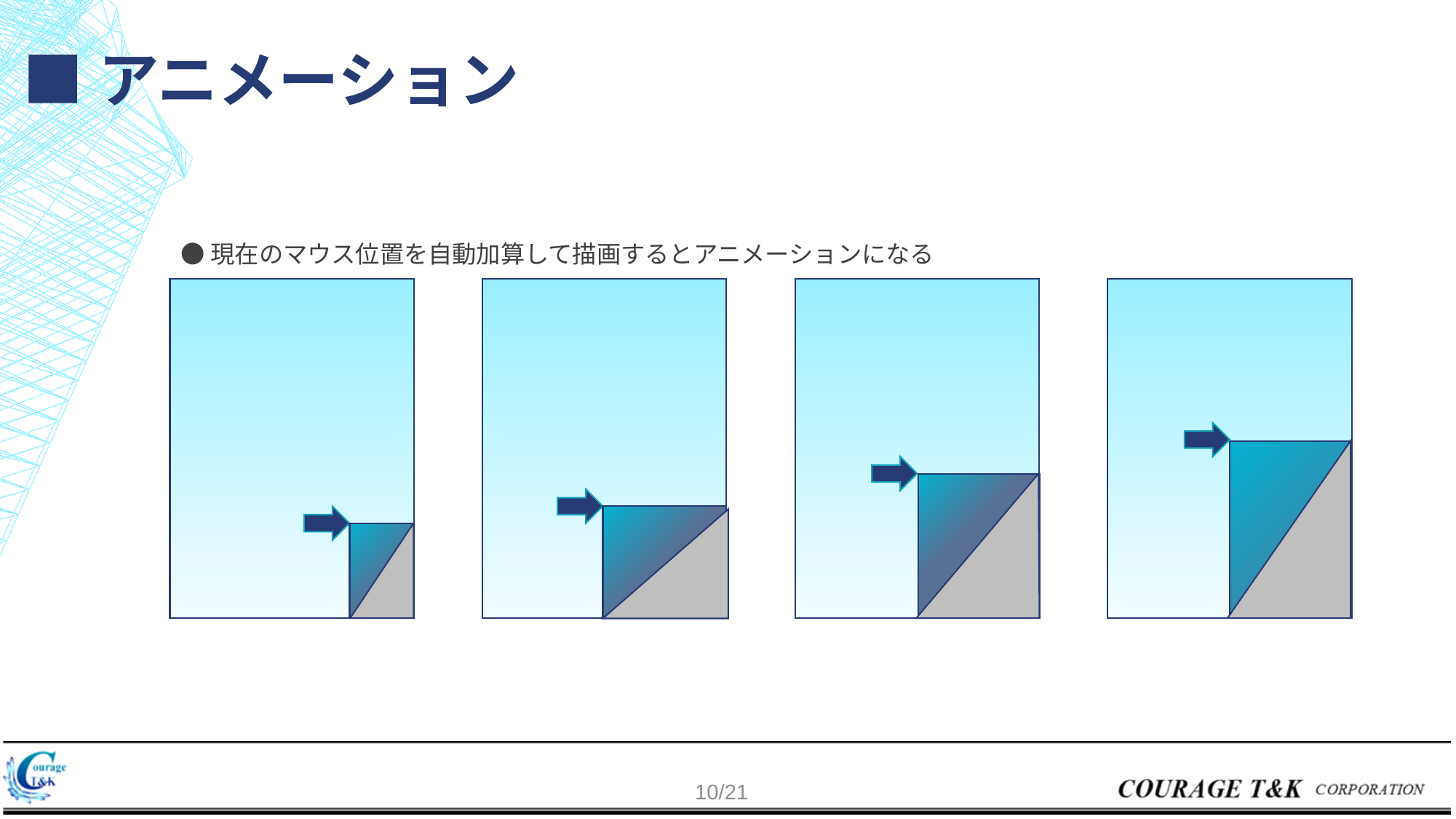

# ■アニメーション

●現在のマウス位置を自動加算して描画するとアニメーションになる

10/21